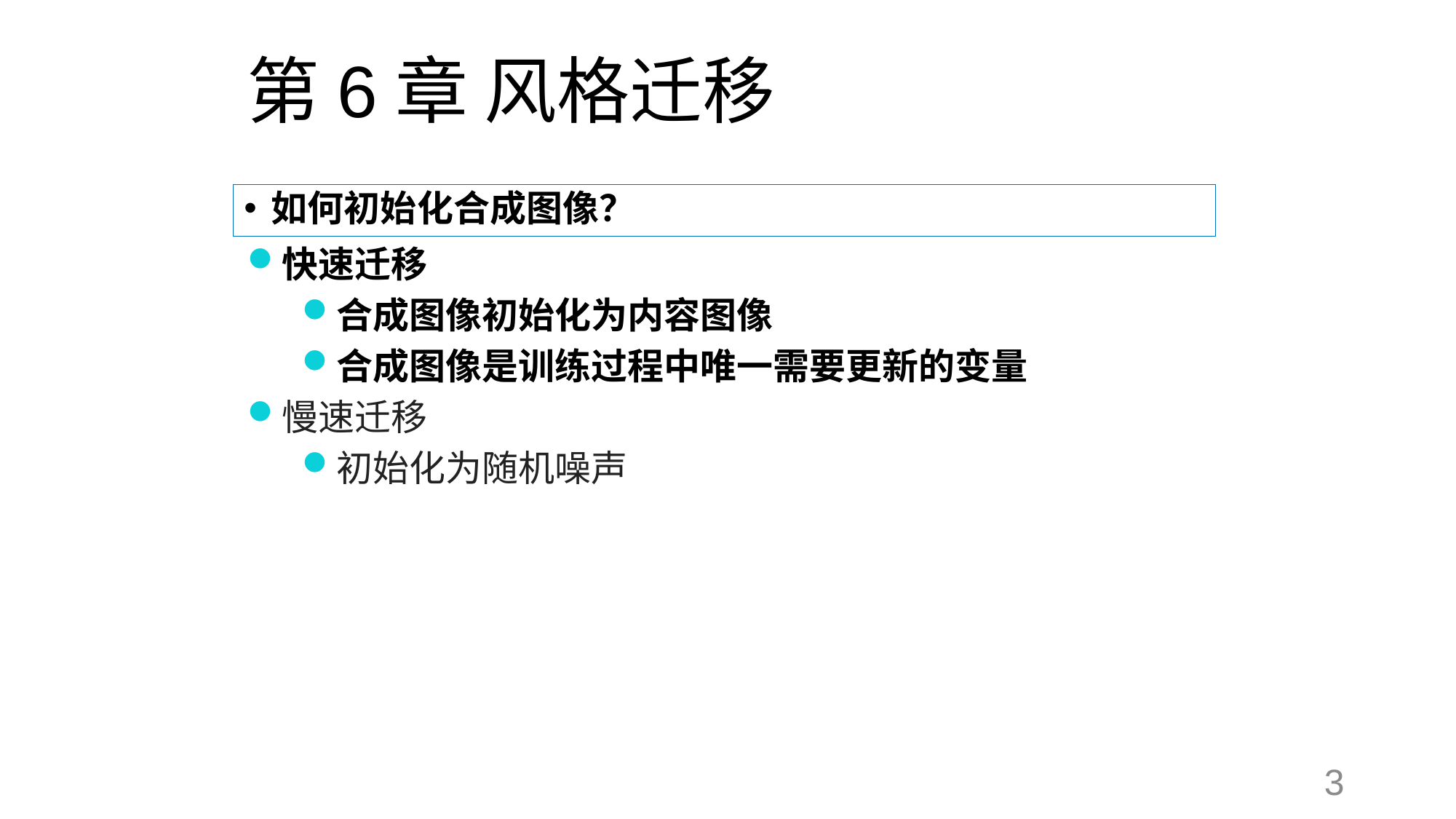

# 第6章 风格迁移
如何初始化合成图像？
快速迁移
合成图像初始化为内容图像
合成图像是训练过程中唯一需要更新的变量
慢速迁移
初始化为随机噪声
3